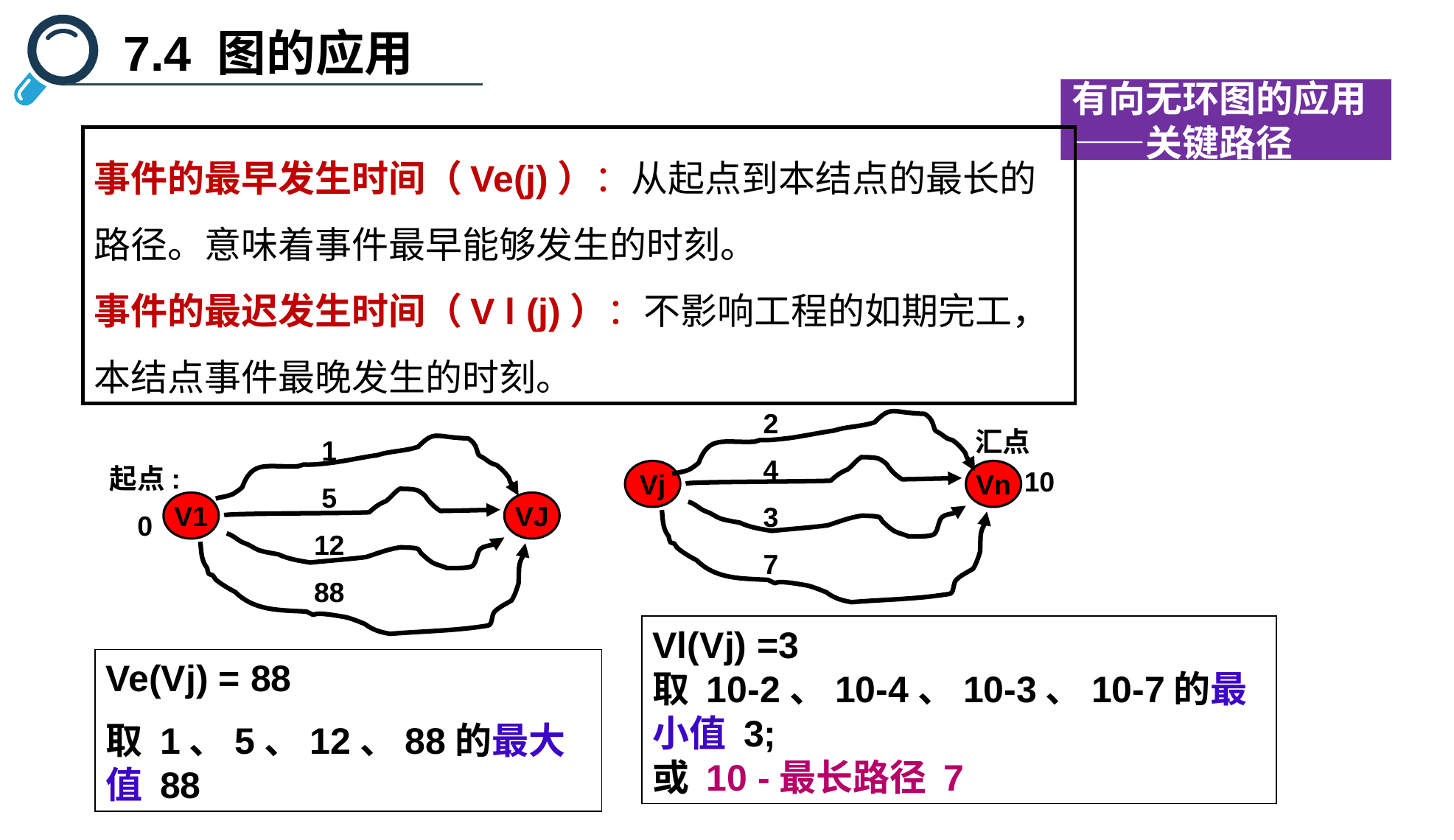

7.4 图的应用
有向无环图的应用——关键路径
事件的最早发生时间（Ve(j)）：从起点到本结点的最长的路径。意味着事件最早能够发生的时刻。
事件的最迟发生时间（V l (j)）：不影响工程的如期完工，本结点事件最晚发生的时刻。
2
4
3
7

汇点

10
Vj
Vn

1
5
12
88

起点:
0

V1
VJ

Vl(Vj) =3
取 10-2、10-4、10-3、10-7的最小值 3;
或 10 -最长路径 7
Ve(Vj) = 88
取 1、5、12、88的最大值 88